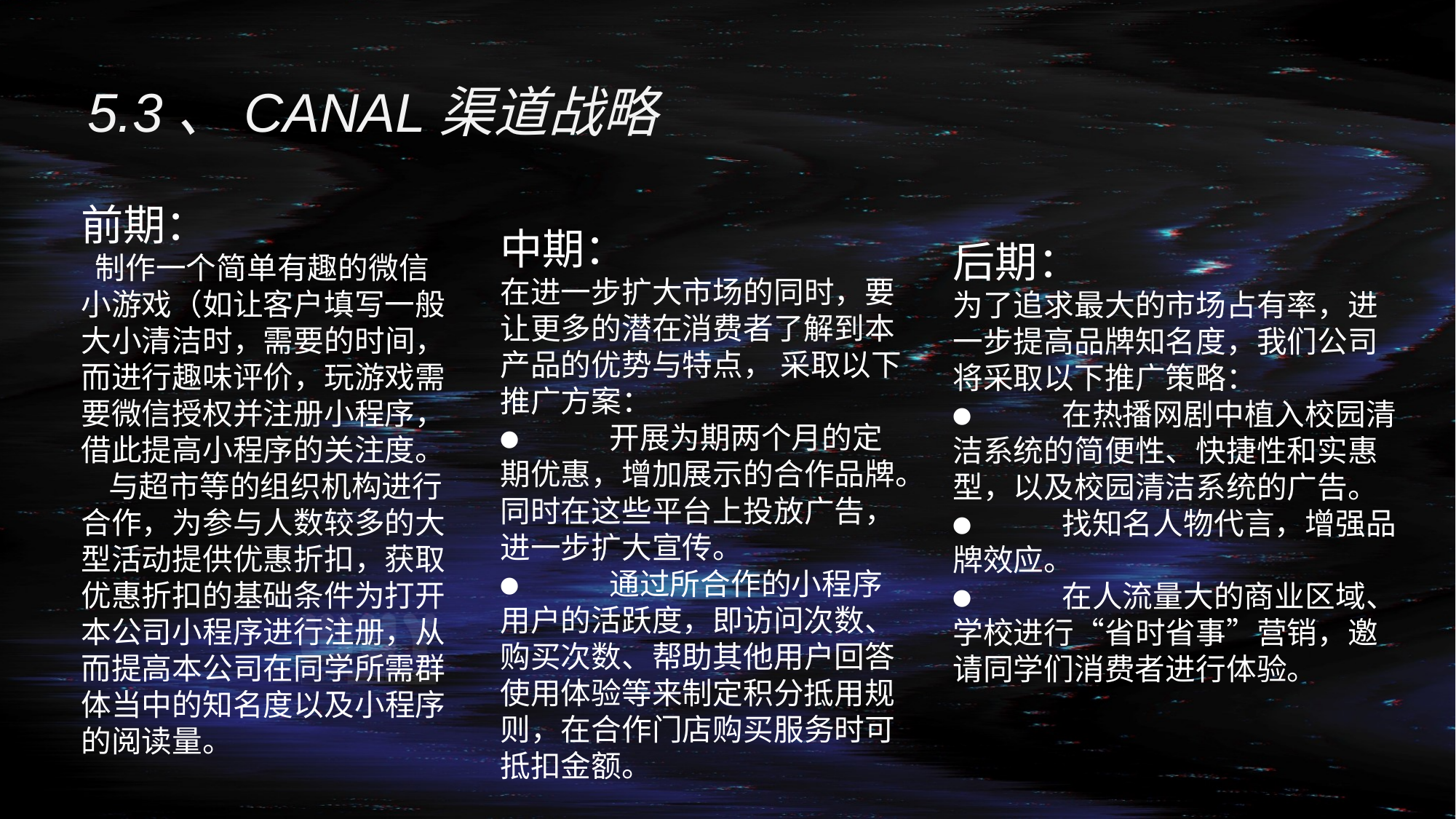

5.3、CANAL渠道战略
前期：
 制作一个简单有趣的微信小游戏（如让客户填写一般大小清洁时，需要的时间，而进行趣味评价，玩游戏需要微信授权并注册小程序，借此提高小程序的关注度。
   与超市等的组织机构进行合作，为参与人数较多的大型活动提供优惠折扣，获取优惠折扣的基础条件为打开本公司小程序进行注册，从而提高本公司在同学所需群体当中的知名度以及小程序的阅读量。

中期：
在进一步扩大市场的同时，要让更多的潜在消费者了解到本产品的优势与特点， 采取以下推广方案：
⚫	开展为期两个月的定期优惠，增加展示的合作品牌。同时在这些平台上投放广告，进一步扩大宣传。
⚫	通过所合作的小程序用户的活跃度，即访问次数、购买次数、帮助其他用户回答使用体验等来制定积分抵用规则，在合作门店购买服务时可抵扣金额。

后期：
为了追求最大的市场占有率，进一步提高品牌知名度，我们公司将采取以下推广策略：
⚫	在热播网剧中植入校园清洁系统的简便性、快捷性和实惠型，以及校园清洁系统的广告。
⚫	找知名人物代言，增强品牌效应。
⚫	在人流量大的商业区域、学校进行“省时省事”营销，邀请同学们消费者进行体验。